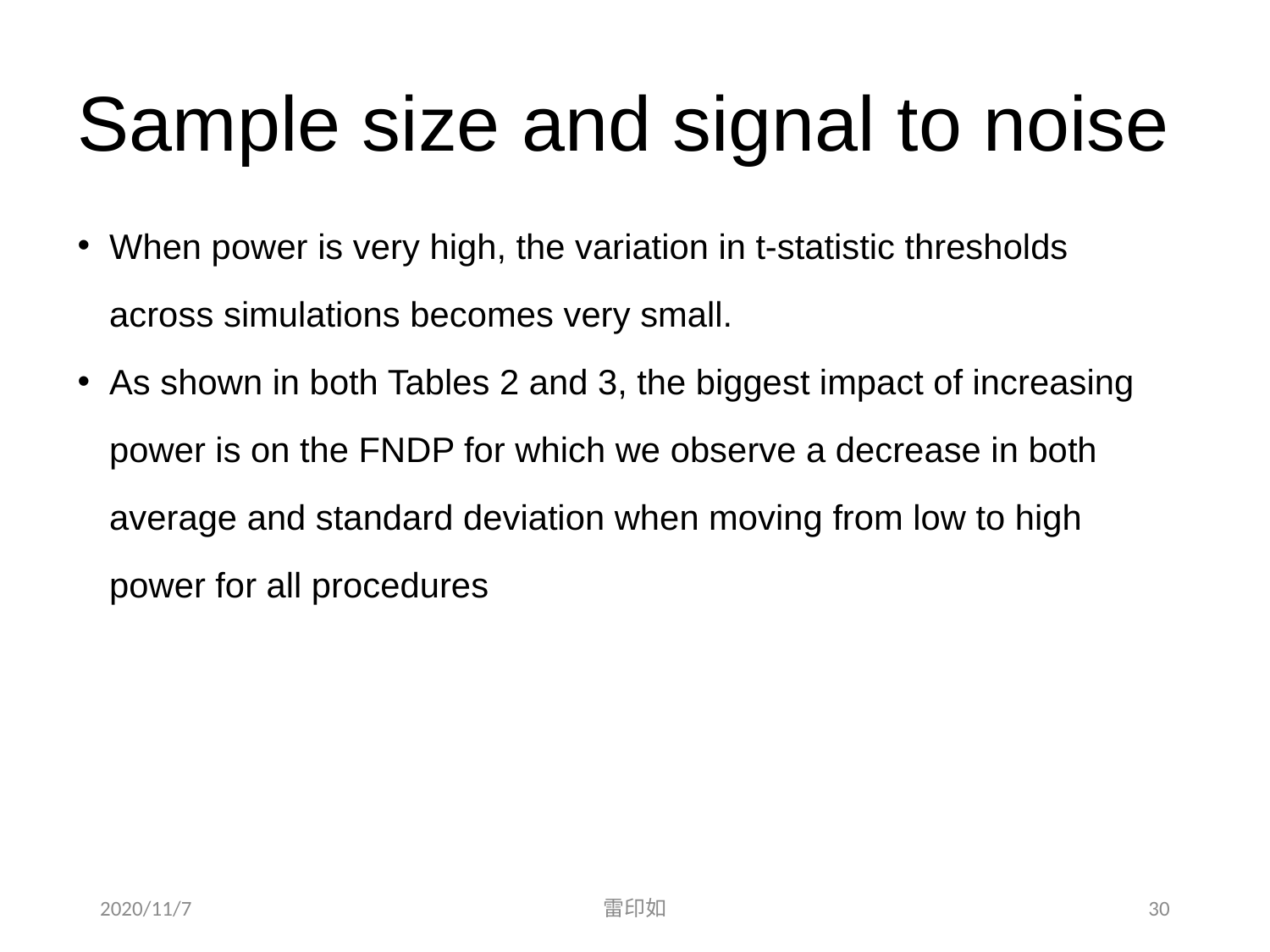

Sample size and signal to noise
When power is very high, the variation in t-statistic thresholds across simulations becomes very small.
As shown in both Tables 2 and 3, the biggest impact of increasing power is on the FNDP for which we observe a decrease in both average and standard deviation when moving from low to high power for all procedures
2020/11/7
雷印如
30